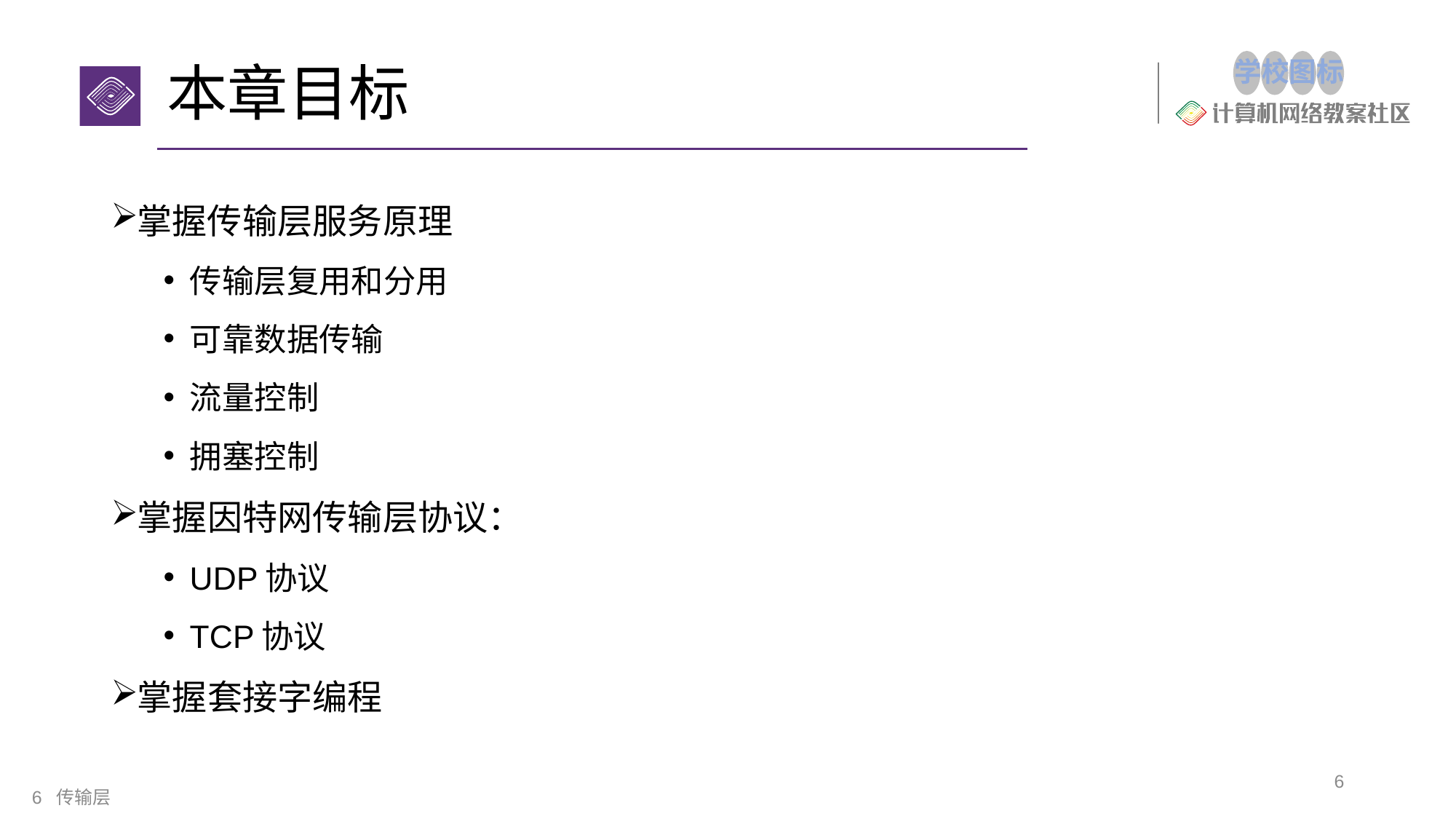

# 本章目标
掌握传输层服务原理
传输层复用和分用
可靠数据传输
流量控制
拥塞控制
掌握因特网传输层协议：
UDP协议
TCP协议
掌握套接字编程
6
6  传输层